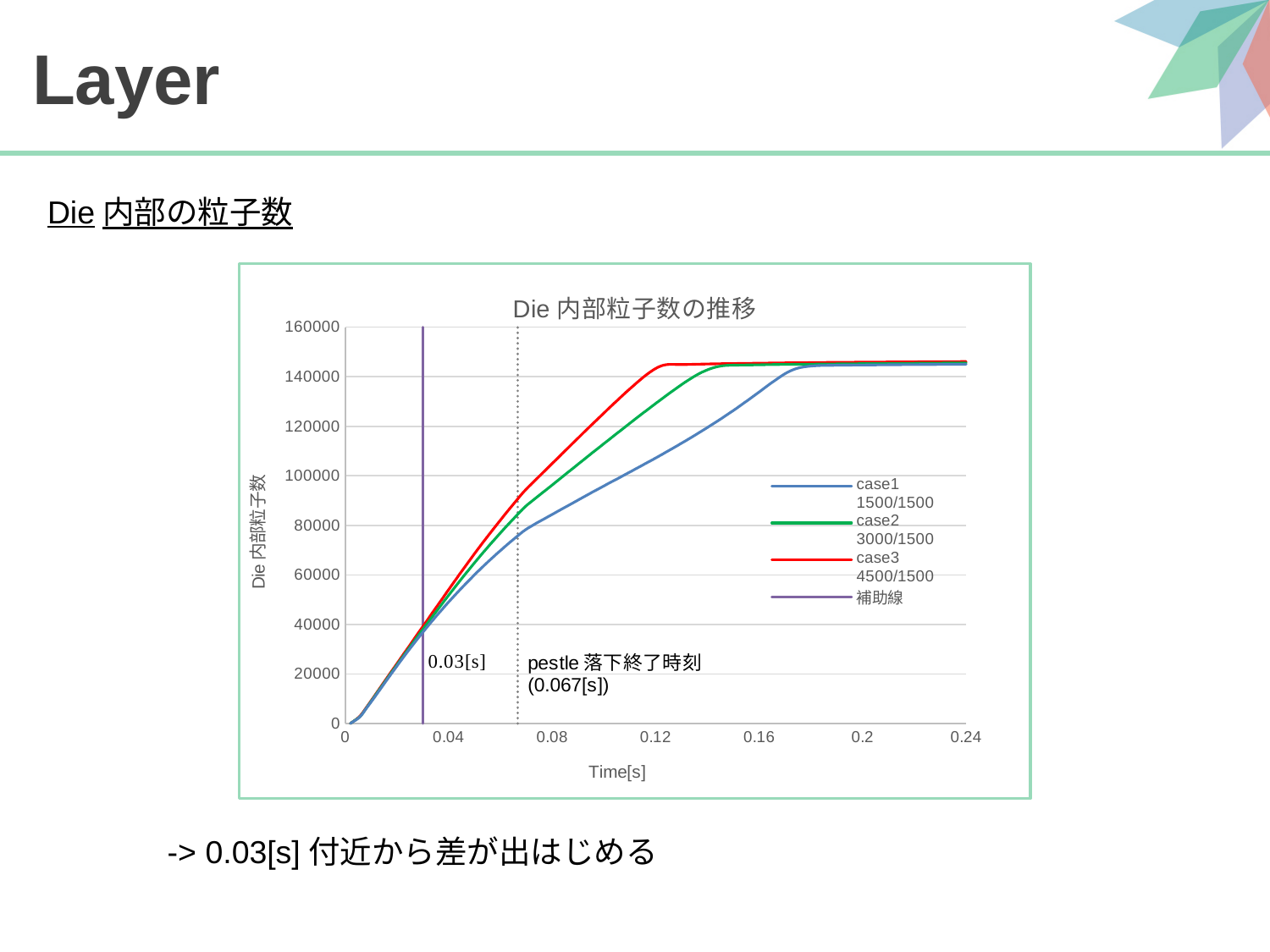

# Layer

Die内部の粒子数

### Chart: Die内部粒子数の推移

| Category | case1 | case2 | case3 |  |  |
|---|---|---|---|---|---|
-> 0.03[s]付近から差が出はじめる